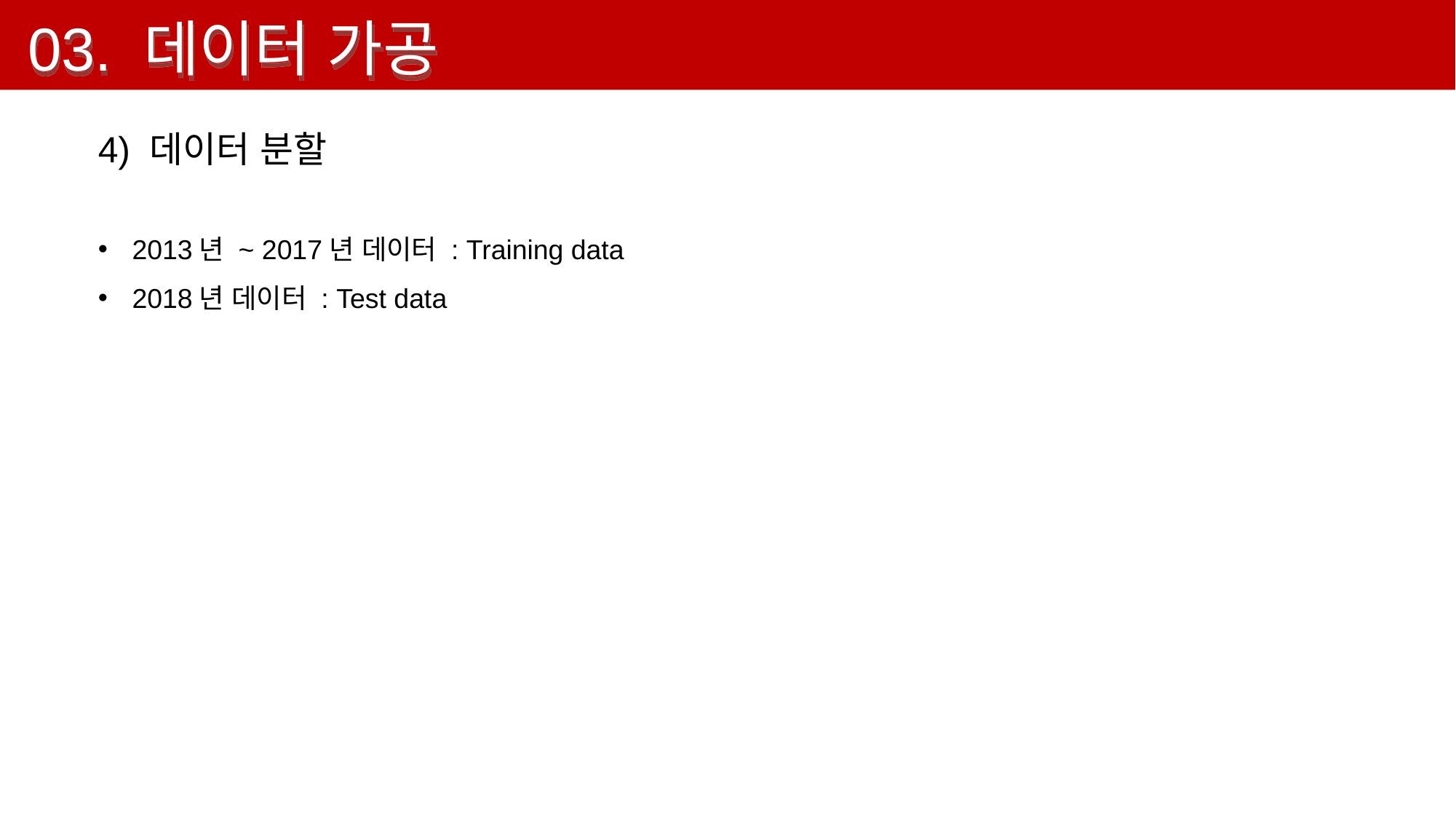

03. 데이터 가공
4) 데이터 분할
2013년 ~ 2017년 데이터 : Training data
2018년 데이터 : Test data